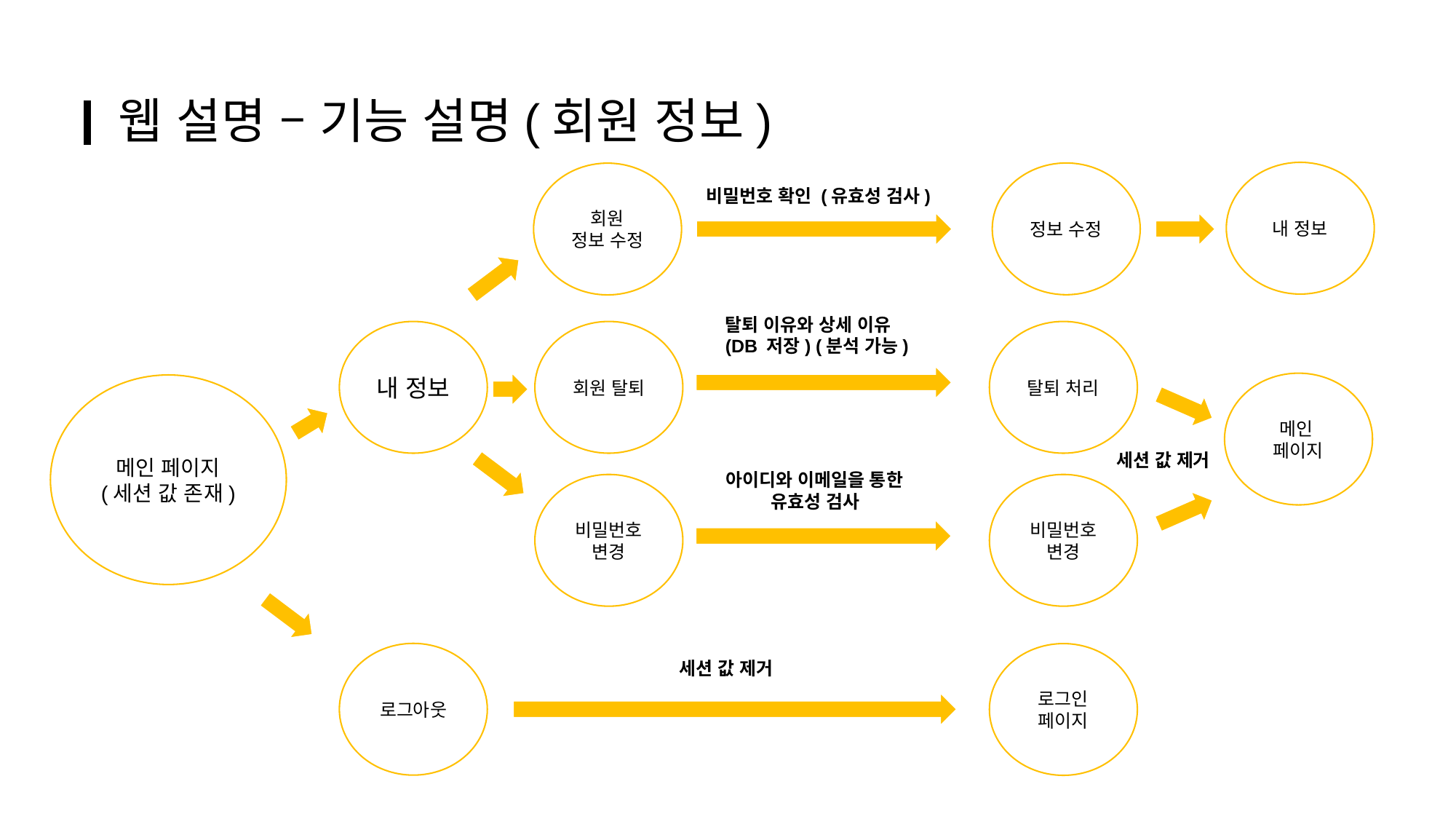

웹 설명 – 기능 설명(회원 정보)

내 정보
정보 수정
회원
정보 수정
비밀번호 확인 (유효성 검사)

탈퇴 이유와 상세 이유
(DB 저장) (분석 가능)
내 정보
회원 탈퇴
탈퇴 처리

메인
페이지
메인 페이지
(세션 값 존재)

세션 값 제거

아이디와 이메일을 통한
        유효성 검사
비밀번호
변경
비밀번호
변경

로그아웃
로그인
페이지
세션 값 제거